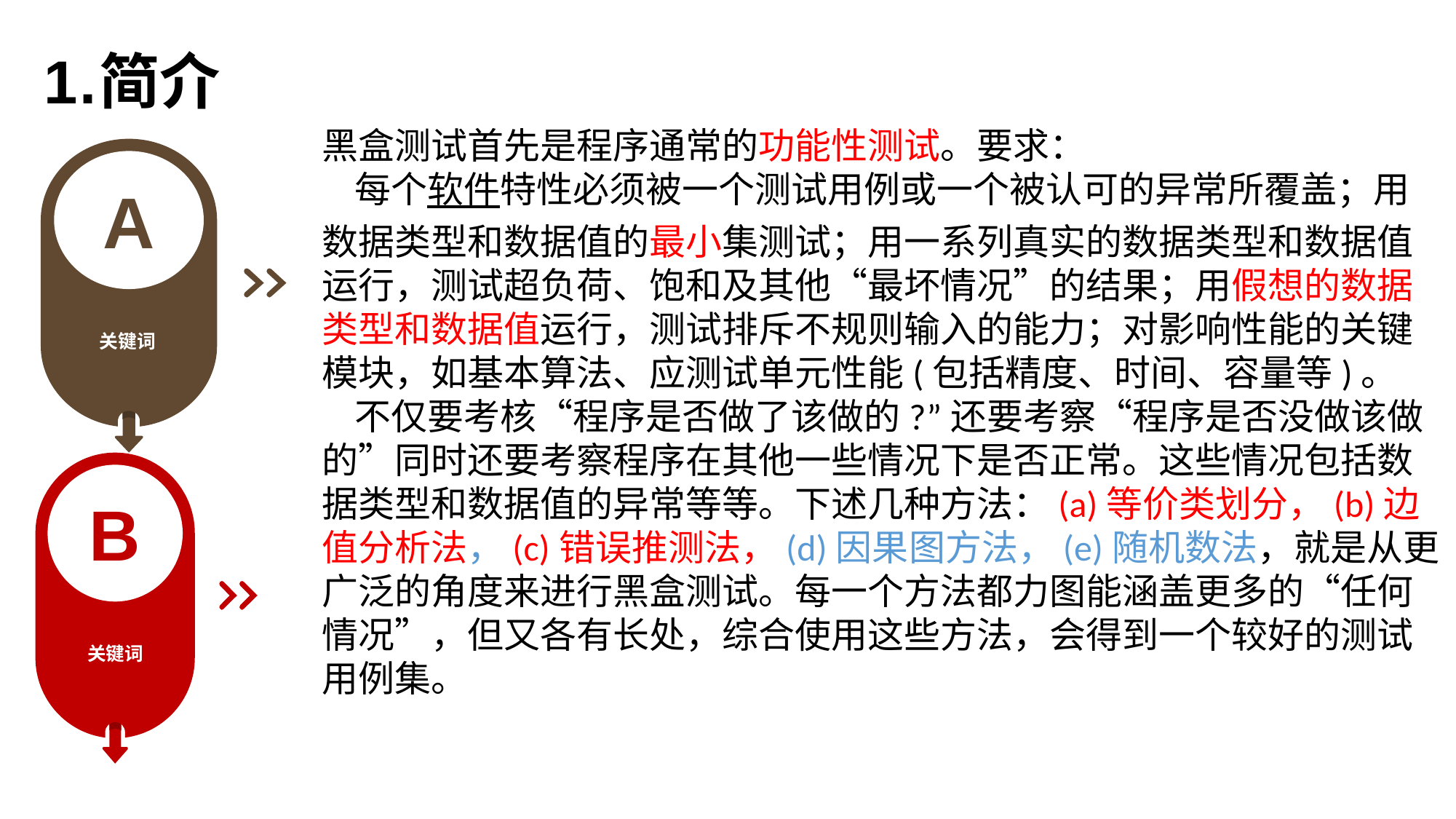

简介
黑盒测试首先是程序通常的功能性测试。要求：
    每个软件特性必须被一个测试用例或一个被认可的异常所覆盖；用数据类型和数据值的最小集测试；用一系列真实的数据类型和数据值运行，测试超负荷、饱和及其他“最坏情况”的结果；用假想的数据类型和数据值运行，测试排斥不规则输入的能力；对影响性能的关键模块，如基本算法、应测试单元性能(包括精度、时间、容量等)。
    不仅要考核“程序是否做了该做的?”还要考察“程序是否没做该做的”同时还要考察程序在其他一些情况下是否正常。这些情况包括数据类型和数据值的异常等等。下述几种方法：(a)等价类划分，(b)边值分析法，(c)错误推测法，(d)因果图方法，(e)随机数法，就是从更广泛的角度来进行黑盒测试。每一个方法都力图能涵盖更多的“任何情况”，但又各有长处，综合使用这些方法，会得到一个较好的测试用例集。

A
关键词

B
关键词